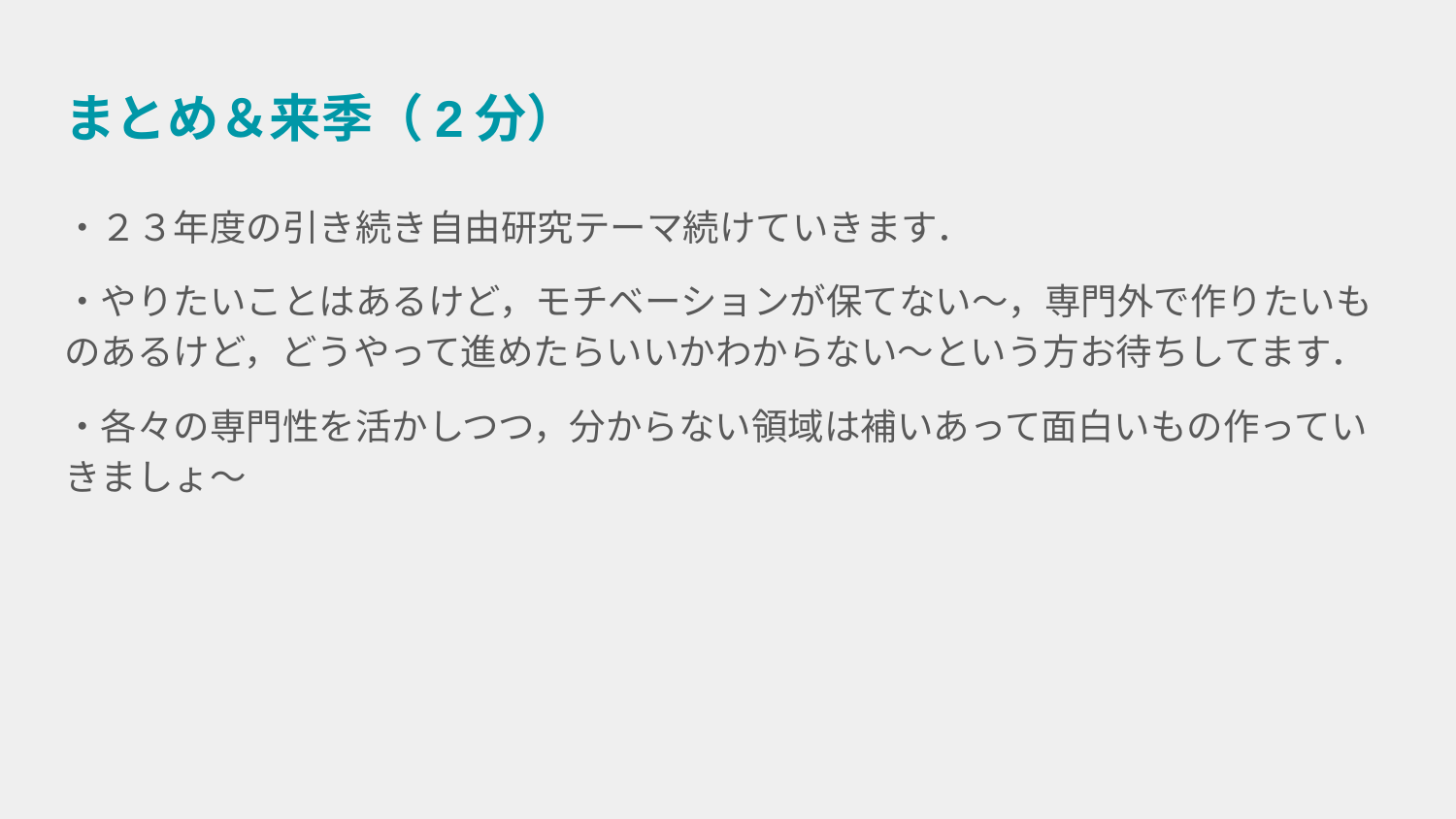

# まとめ＆来季（2分）
・２３年度の引き続き自由研究テーマ続けていきます．
・やりたいことはあるけど，モチベーションが保てない～，専門外で作りたいものあるけど，どうやって進めたらいいかわからない～という方お待ちしてます．
・各々の専門性を活かしつつ，分からない領域は補いあって面白いもの作っていきましょ～